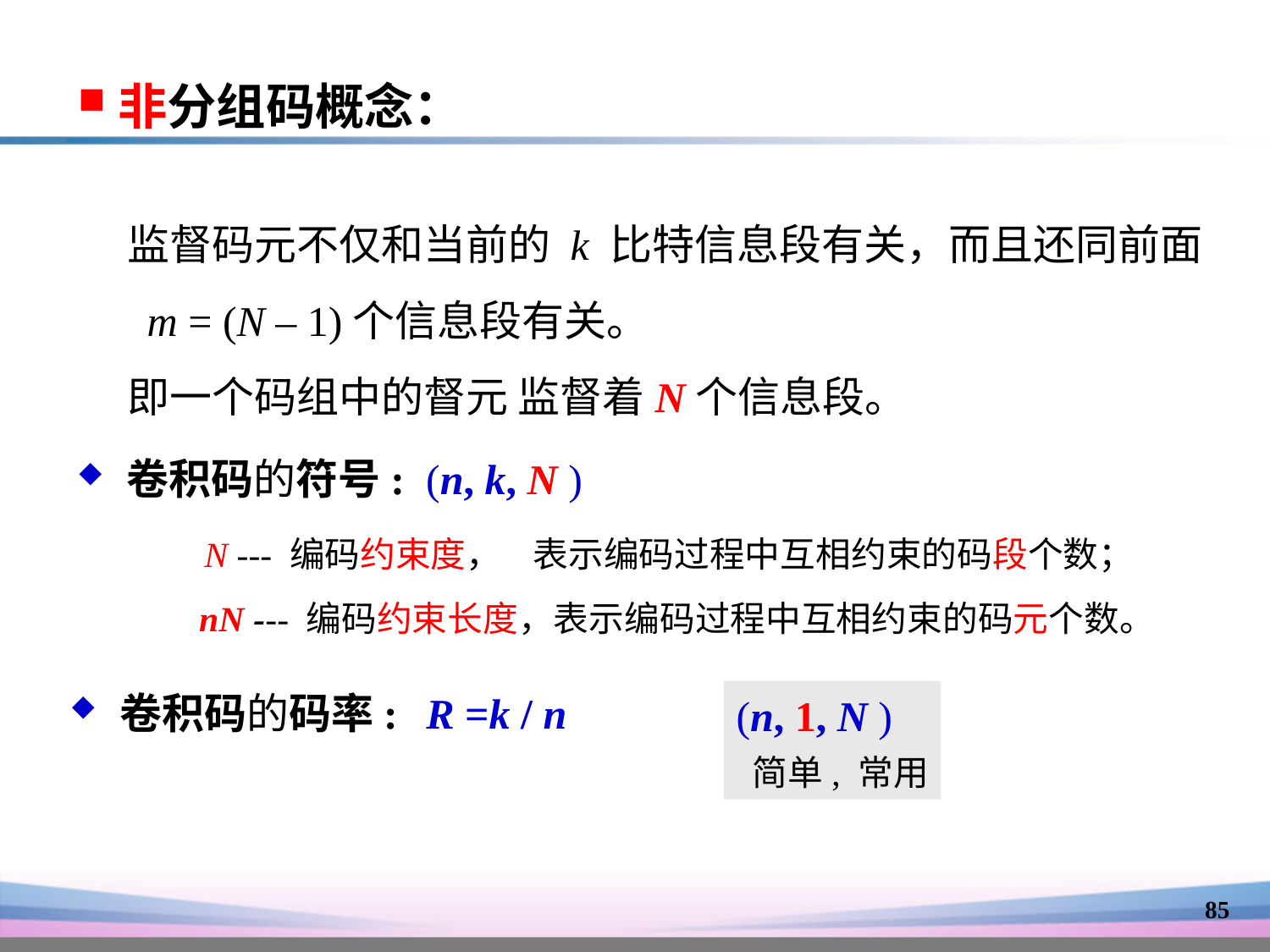

非分组码概念：
监督码元不仅和当前的 k 比特信息段有关，而且还同前面  m = (N – 1)个信息段有关。
即一个码组中的督元 监督着N个信息段。
 卷积码的符号:  (n, k, N )
N --- 编码约束度，    表示编码过程中互相约束的码段个数；
nN --- 编码约束长度，表示编码过程中互相约束的码元个数。
 卷积码的码率:   R =k / n
(n, 1, N )
 简单, 常用
85